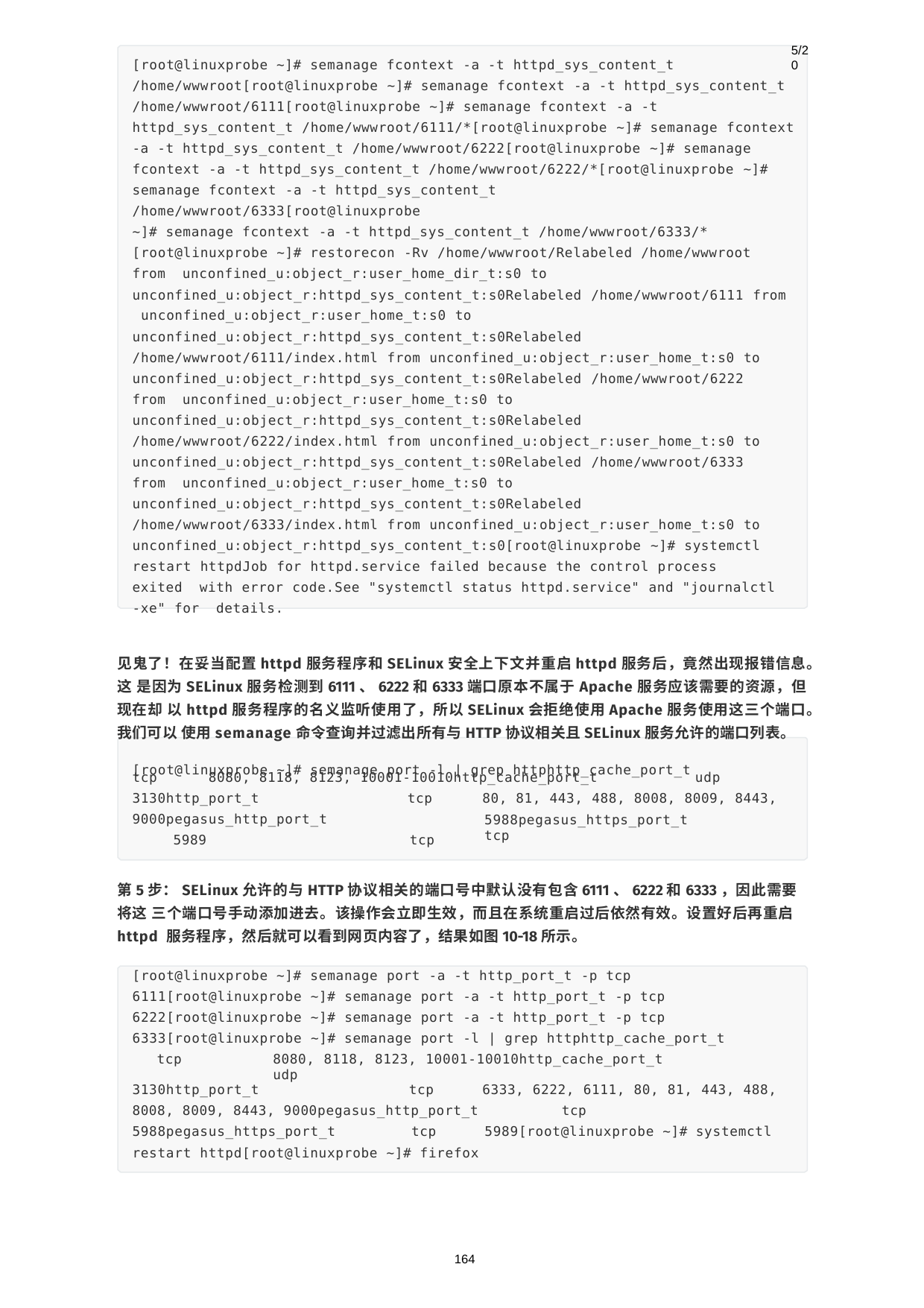

5/20

[root@linuxprobe ~]# semanage fcontext -a -t httpd_sys_content_t
/home/wwwroot[root@linuxprobe ~]# semanage fcontext -a -t httpd_sys_content_t
/home/wwwroot/6111[root@linuxprobe ~]# semanage fcontext -a -t
httpd_sys_content_t /home/wwwroot/6111/*[root@linuxprobe ~]# semanage fcontext
-a -t httpd_sys_content_t /home/wwwroot/6222[root@linuxprobe ~]# semanage  fcontext -a -t httpd_sys_content_t /home/wwwroot/6222/*[root@linuxprobe ~]#  semanage fcontext -a -t httpd_sys_content_t /home/wwwroot/6333[root@linuxprobe
~]# semanage fcontext -a -t httpd_sys_content_t /home/wwwroot/6333/*  [root@linuxprobe ~]# restorecon -Rv /home/wwwroot/Relabeled /home/wwwroot from  unconfined_u:object_r:user_home_dir_t:s0 to  unconfined_u:object_r:httpd_sys_content_t:s0Relabeled /home/wwwroot/6111 from  unconfined_u:object_r:user_home_t:s0 to  unconfined_u:object_r:httpd_sys_content_t:s0Relabeled
/home/wwwroot/6111/index.html from unconfined_u:object_r:user_home_t:s0 to  unconfined_u:object_r:httpd_sys_content_t:s0Relabeled /home/wwwroot/6222 from  unconfined_u:object_r:user_home_t:s0 to  unconfined_u:object_r:httpd_sys_content_t:s0Relabeled
/home/wwwroot/6222/index.html from unconfined_u:object_r:user_home_t:s0 to  unconfined_u:object_r:httpd_sys_content_t:s0Relabeled /home/wwwroot/6333 from  unconfined_u:object_r:user_home_t:s0 to  unconfined_u:object_r:httpd_sys_content_t:s0Relabeled
/home/wwwroot/6333/index.html from unconfined_u:object_r:user_home_t:s0 to  unconfined_u:object_r:httpd_sys_content_t:s0[root@linuxprobe ~]# systemctl  restart httpdJob for httpd.service failed because the control process exited  with error code.See "systemctl status httpd.service" and "journalctl -xe" for  details.

见鬼了！在妥当配置httpd服务程序和SELinux安全上下文并重启httpd服务后，竟然出现报错信息。这 是因为SELinux服务检测到6111、6222和6333端口原本不属于Apache服务应该需要的资源，但现在却 以httpd服务程序的名义监听使用了，所以SELinux会拒绝使用Apache服务使用这三个端口。我们可以 使用semanage命令查询并过滤出所有与HTTP协议相关且SELinux服务允许的端口列表。

[root@linuxprobe ~]# semanage port -l | grep httphttp_cache_port_t

tcp	8080, 8118, 8123, 10001-10010http_cache_port_t
udp
3130http_port_t  9000pegasus_http_port_t
5989
tcp  tcp
80, 81, 443, 488, 8008, 8009, 8443,
5988pegasus_https_port_t	tcp
第5步：SELinux允许的与HTTP协议相关的端口号中默认没有包含6111、6222和6333，因此需要将这 三个端口号手动添加进去。该操作会立即生效，而且在系统重启过后依然有效。设置好后再重启httpd 服务程序，然后就可以看到网页内容了，结果如图10-18所示。

[root@linuxprobe ~]# semanage port -a -t http_port_t -p tcp  6111[root@linuxprobe ~]# semanage port -a -t http_port_t -p tcp  6222[root@linuxprobe ~]# semanage port -a -t http_port_t -p tcp  6333[root@linuxprobe ~]# semanage port -l | grep httphttp_cache_port_t
tcp	8080, 8118, 8123, 10001-10010http_cache_port_t	udp

3130http_port_t	tcp  8008, 8009, 8443, 9000pegasus_http_port_t
6333, 6222, 6111, 80, 81, 443, 488,
tcp
5989[root@linuxprobe ~]# systemctl
5988pegasus_https_port_t	tcp  restart httpd[root@linuxprobe ~]# firefox
164